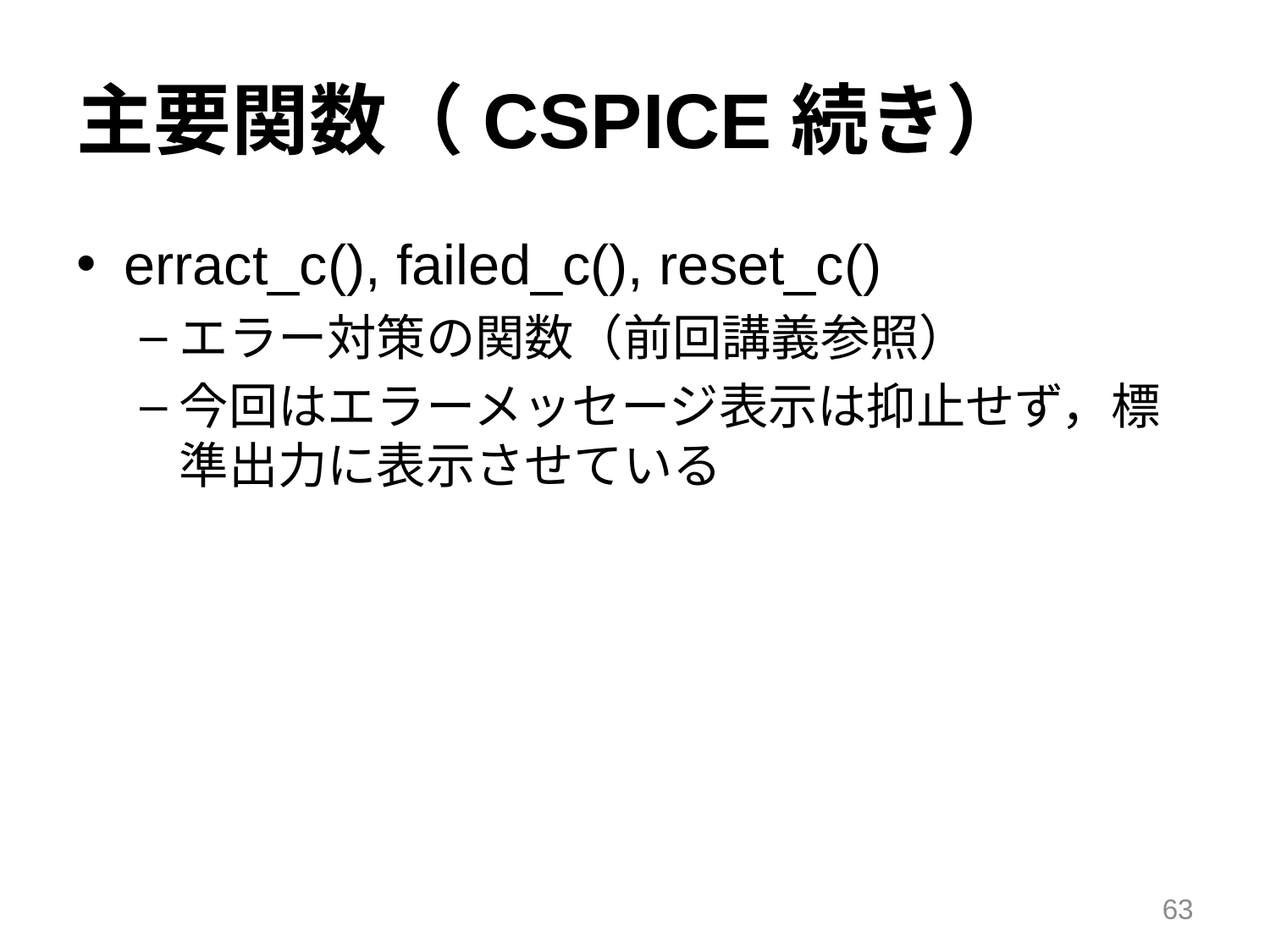

# 主要関数（CSPICE続き）
erract_c(), failed_c(), reset_c()
エラー対策の関数（前回講義参照）
今回はエラーメッセージ表示は抑止せず，標準出力に表示させている
63